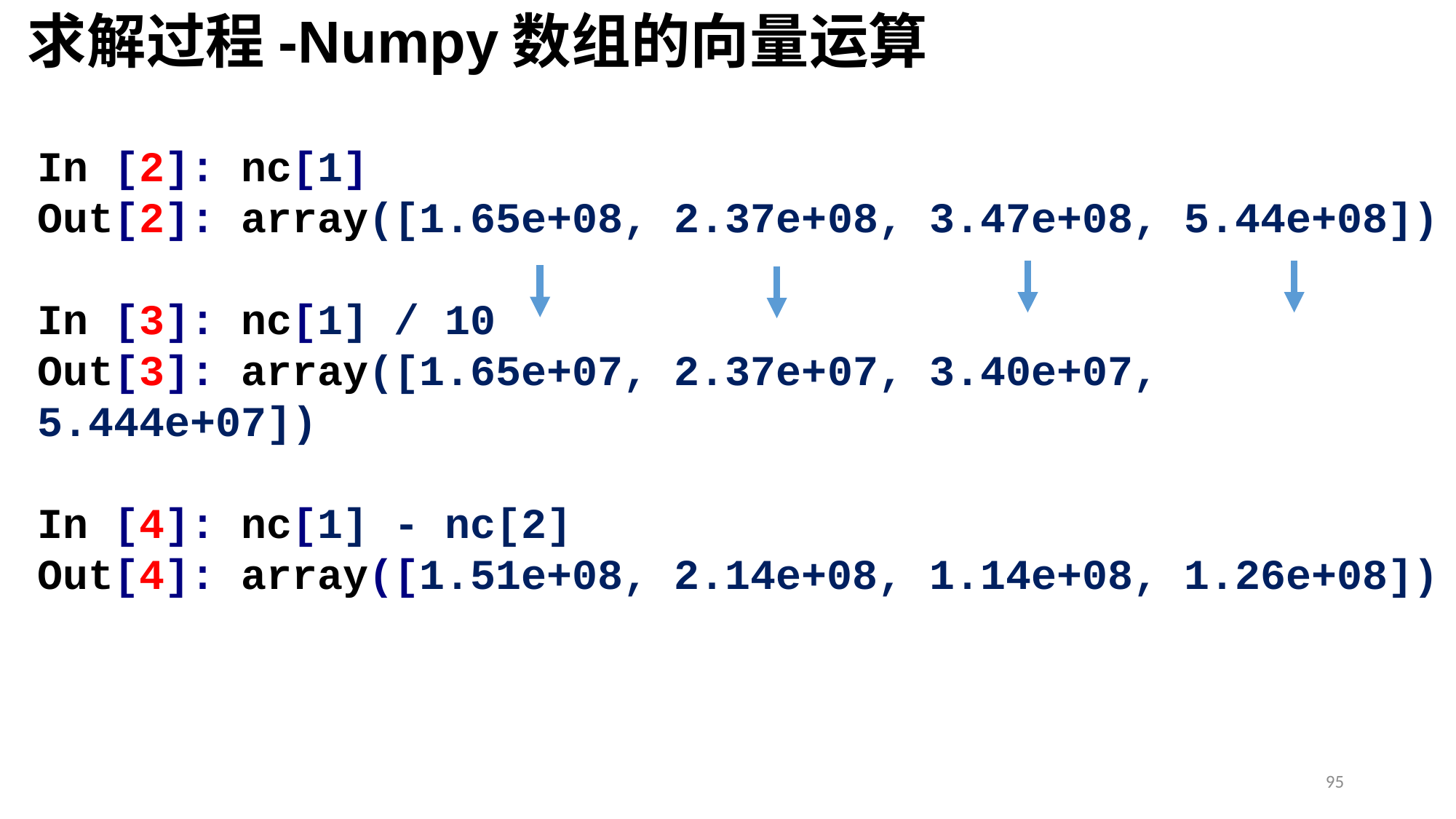

# 求解过程-Numpy数组的向量运算
In [2]: nc[1]
Out[2]: array([1.65e+08, 2.37e+08, 3.47e+08, 5.44e+08])

In [3]: nc[1] / 10
Out[3]: array([1.65e+07, 2.37e+07, 3.40e+07, 5.444e+07])

In [4]: nc[1] - nc[2]
Out[4]: array([1.51e+08, 2.14e+08, 1.14e+08, 1.26e+08])
95